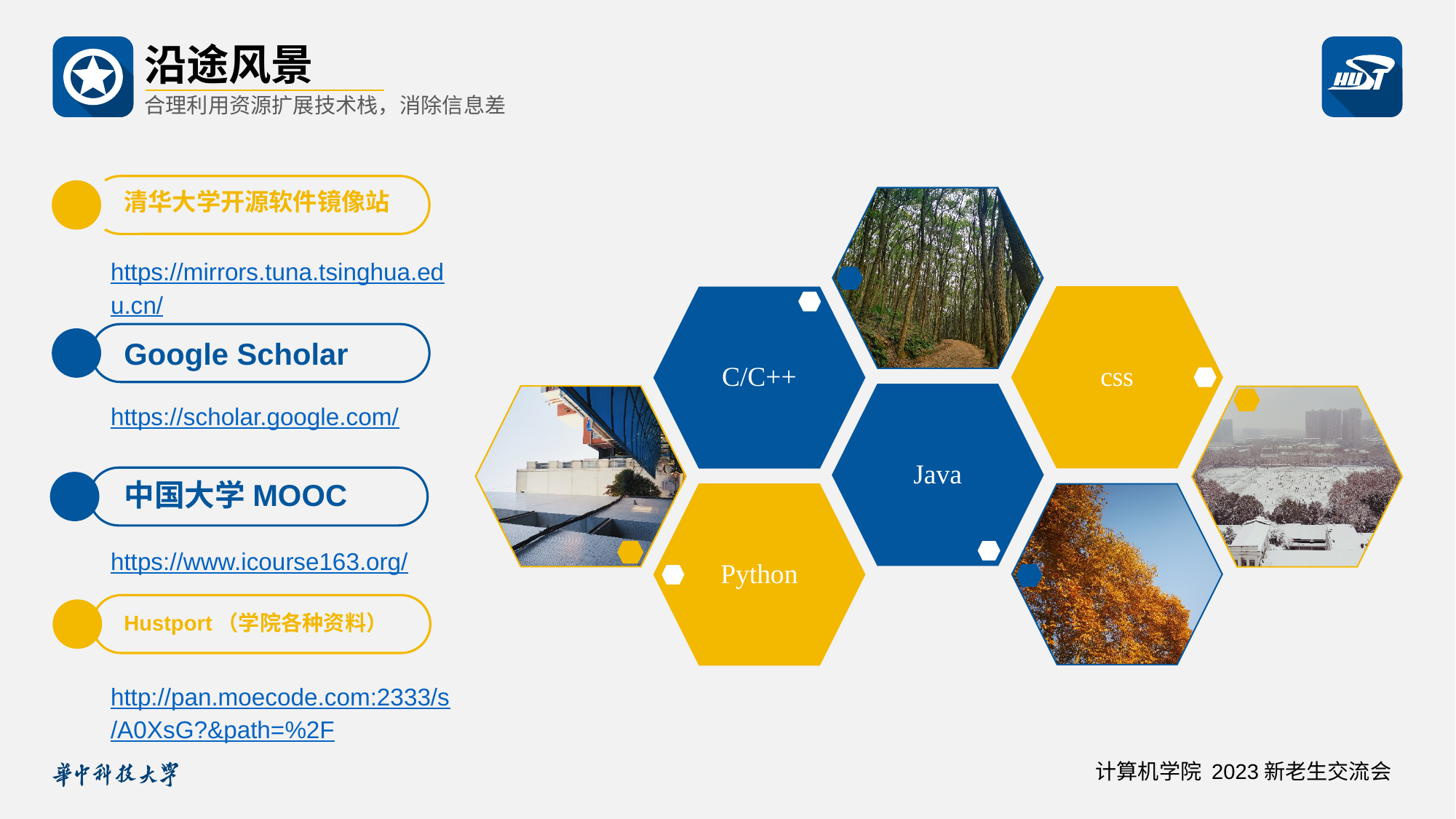

沿途风景
合理利用资源扩展技术栈，消除信息差
Python
Java
C/C++
css
清华大学开源软件镜像站
https://mirrors.tuna.tsinghua.edu.cn/
Google Scholar
https://scholar.google.com/
中国大学MOOC
https://www.icourse163.org/
Hustport（学院各种资料）
http://pan.moecode.com:2333/s/A0XsG?&path=%2F